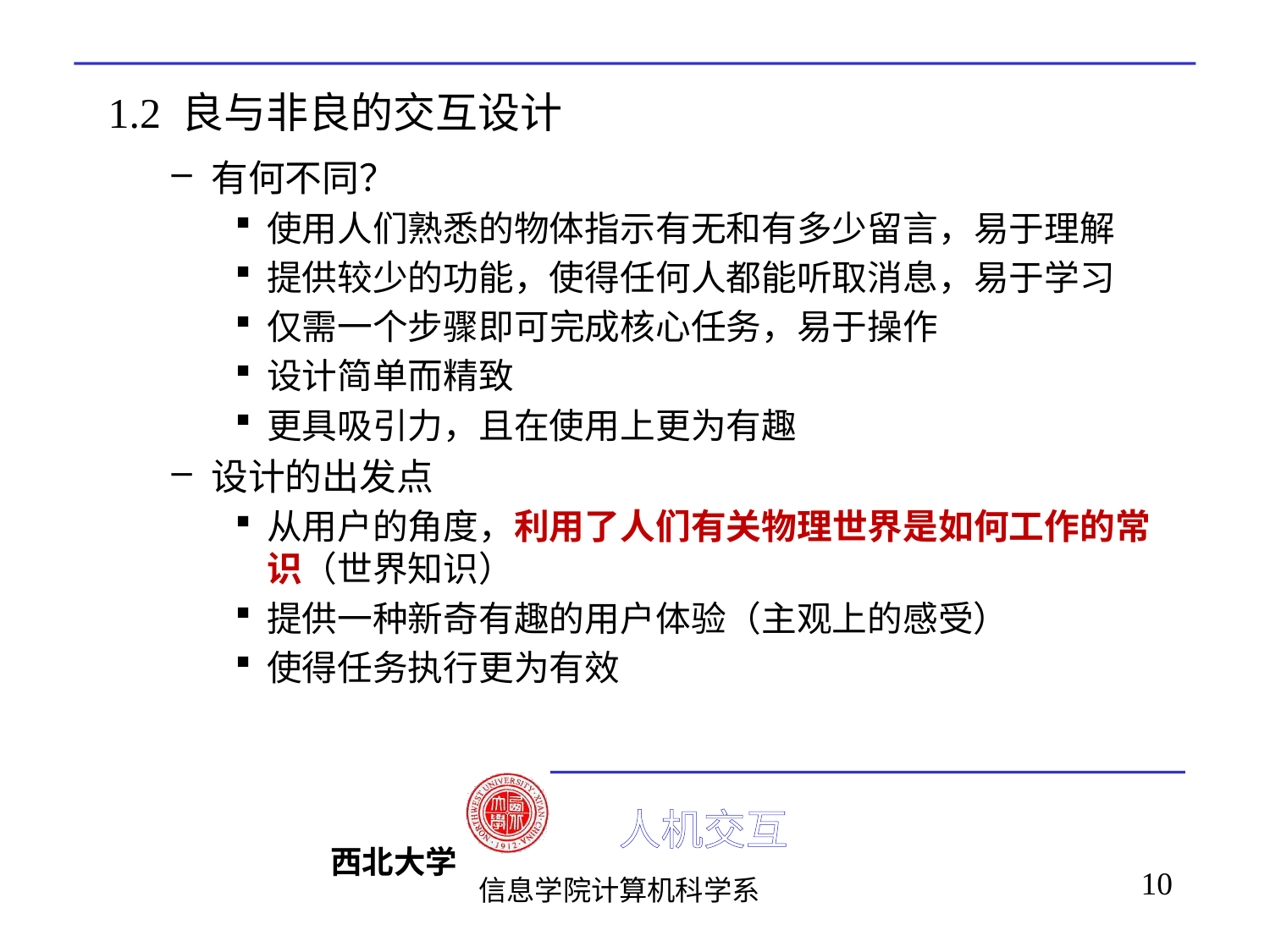

# 1.2 良与非良的交互设计
有何不同？
使用人们熟悉的物体指示有无和有多少留言，易于理解
提供较少的功能，使得任何人都能听取消息，易于学习
仅需一个步骤即可完成核心任务，易于操作
设计简单而精致
更具吸引力，且在使用上更为有趣
设计的出发点
从用户的角度，利用了人们有关物理世界是如何工作的常识（世界知识）
提供一种新奇有趣的用户体验（主观上的感受）
使得任务执行更为有效
10